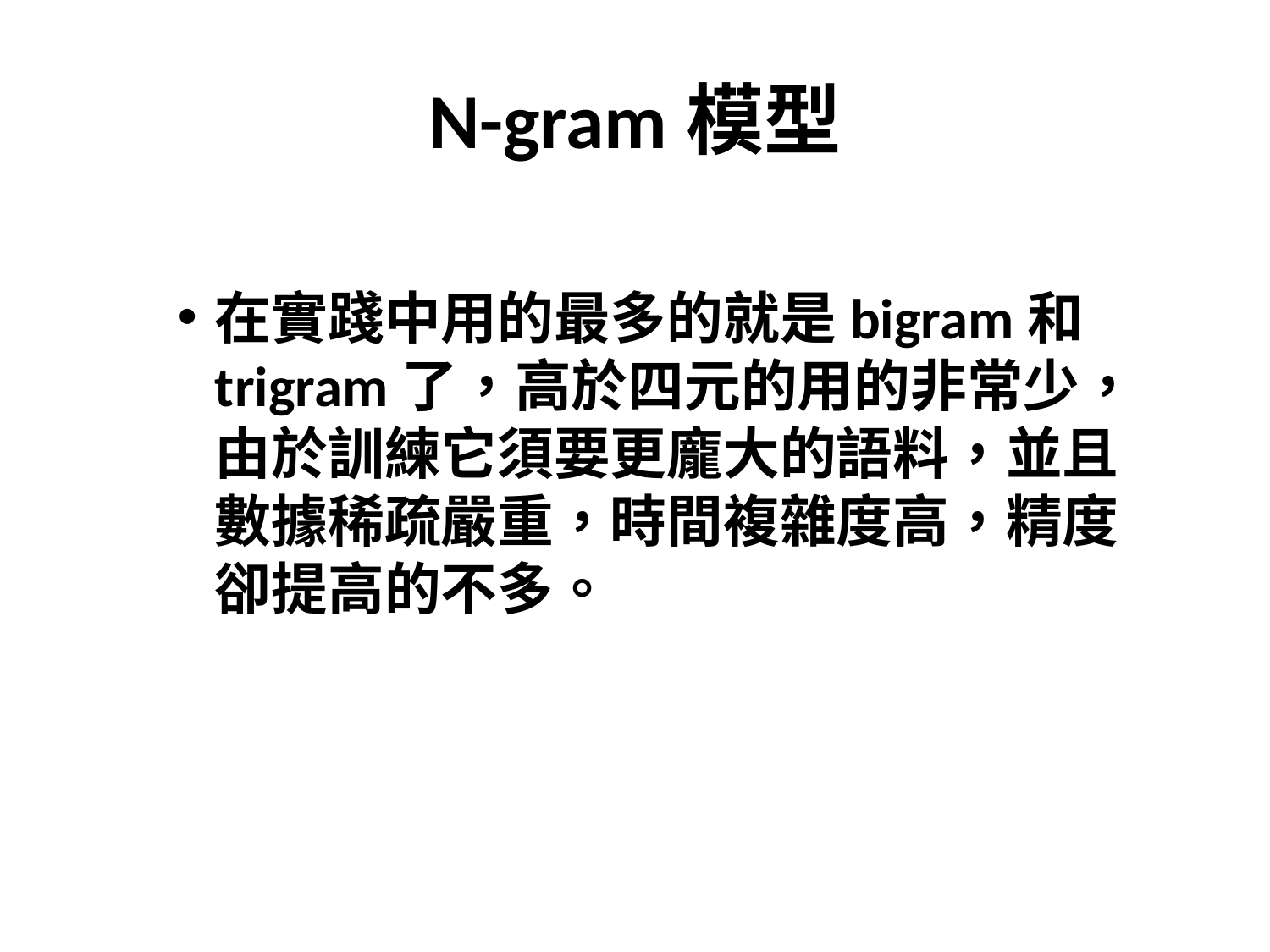

# N-gram模型
在實踐中用的最多的就是bigram和trigram了，高於四元的用的非常少，由於訓練它須要更龐大的語料，並且數據稀疏嚴重，時間複雜度高，精度卻提高的不多。